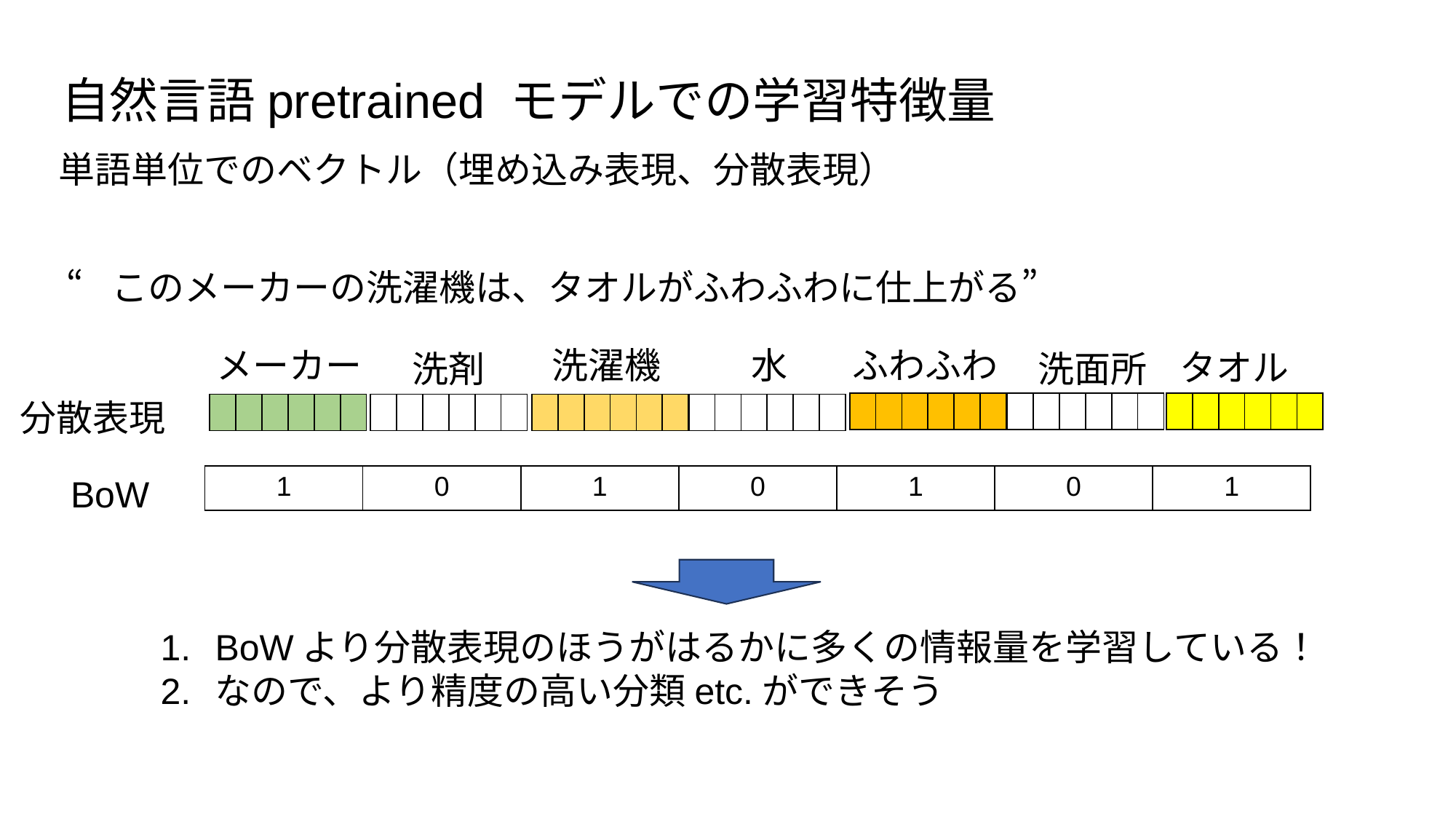

自然言語pretrained モデルでの学習特徴量
単語単位でのベクトル（埋め込み表現、分散表現）
“このメーカーの洗濯機は、タオルがふわふわに仕上がる”
メーカー
洗濯機
水
ふわふわ
タオル
洗面所
洗剤
分散表現
|  |  |  |  |  |  |
| --- | --- | --- | --- | --- | --- |
|  |  |  |  |  |  |
| --- | --- | --- | --- | --- | --- |
|  |  |  |  |  |  |
| --- | --- | --- | --- | --- | --- |
|  |  |  |  |  |  |
| --- | --- | --- | --- | --- | --- |
|  |  |  |  |  |  |
| --- | --- | --- | --- | --- | --- |
|  |  |  |  |  |  |
| --- | --- | --- | --- | --- | --- |
|  |  |  |  |  |  |
| --- | --- | --- | --- | --- | --- |
BoW
| 1 | 0 | 1 | 0 | 1 | 0 | 1 |
| --- | --- | --- | --- | --- | --- | --- |

BoWより分散表現のほうがはるかに多くの情報量を学習している！
なので、より精度の高い分類etc.ができそう